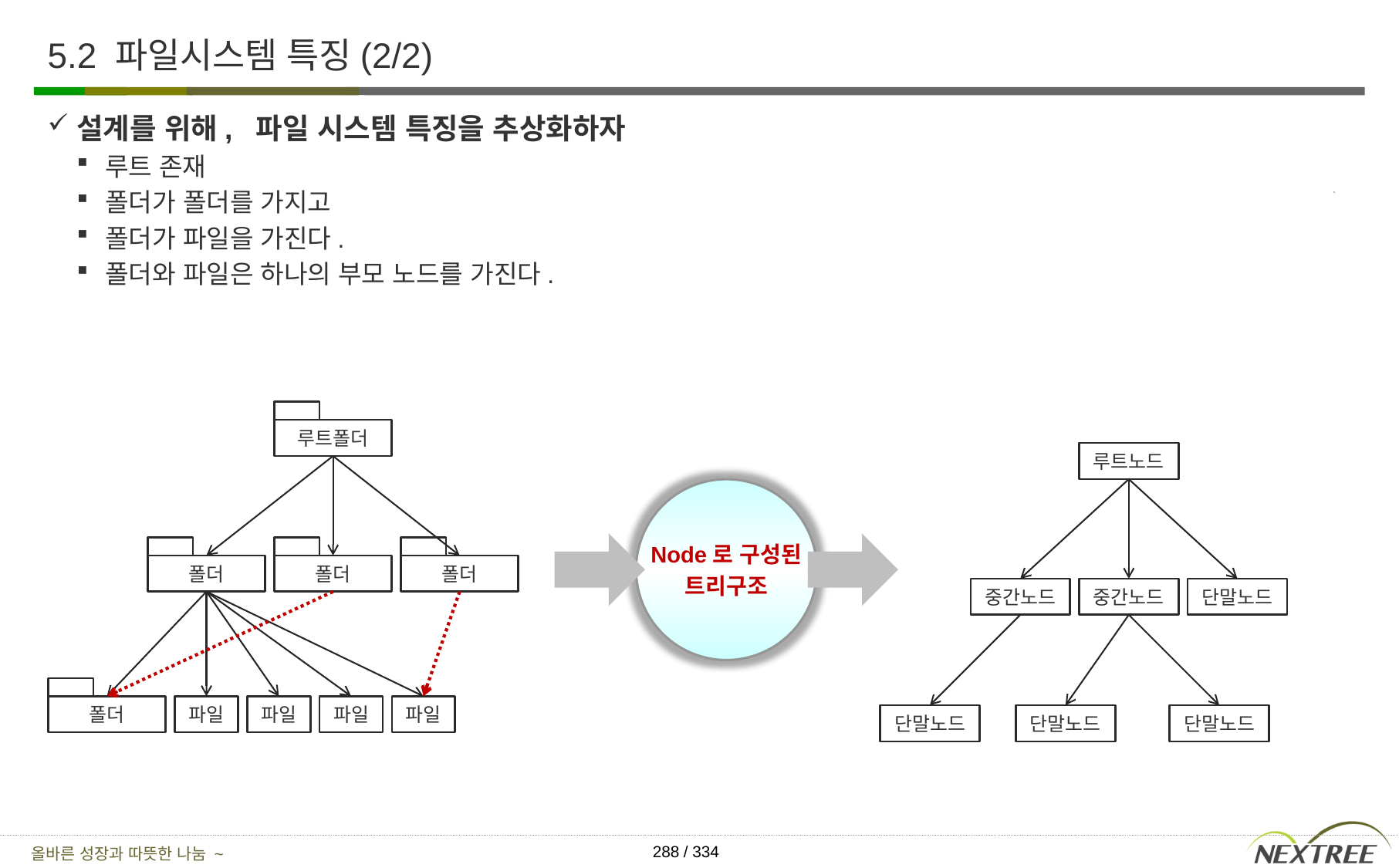

# 5.2 파일시스템 특징(2/2)
설계를 위해,  파일 시스템 특징을 추상화하자
루트 존재
폴더가 폴더를 가지고
폴더가 파일을 가진다.
폴더와 파일은 하나의 부모 노드를 가진다.

루트폴더
루트노드
Node로 구성된
트리구조

폴더
폴더
폴더
중간노드
중간노드
단말노드

폴더
파일
파일
파일
파일
단말노드
단말노드
단말노드